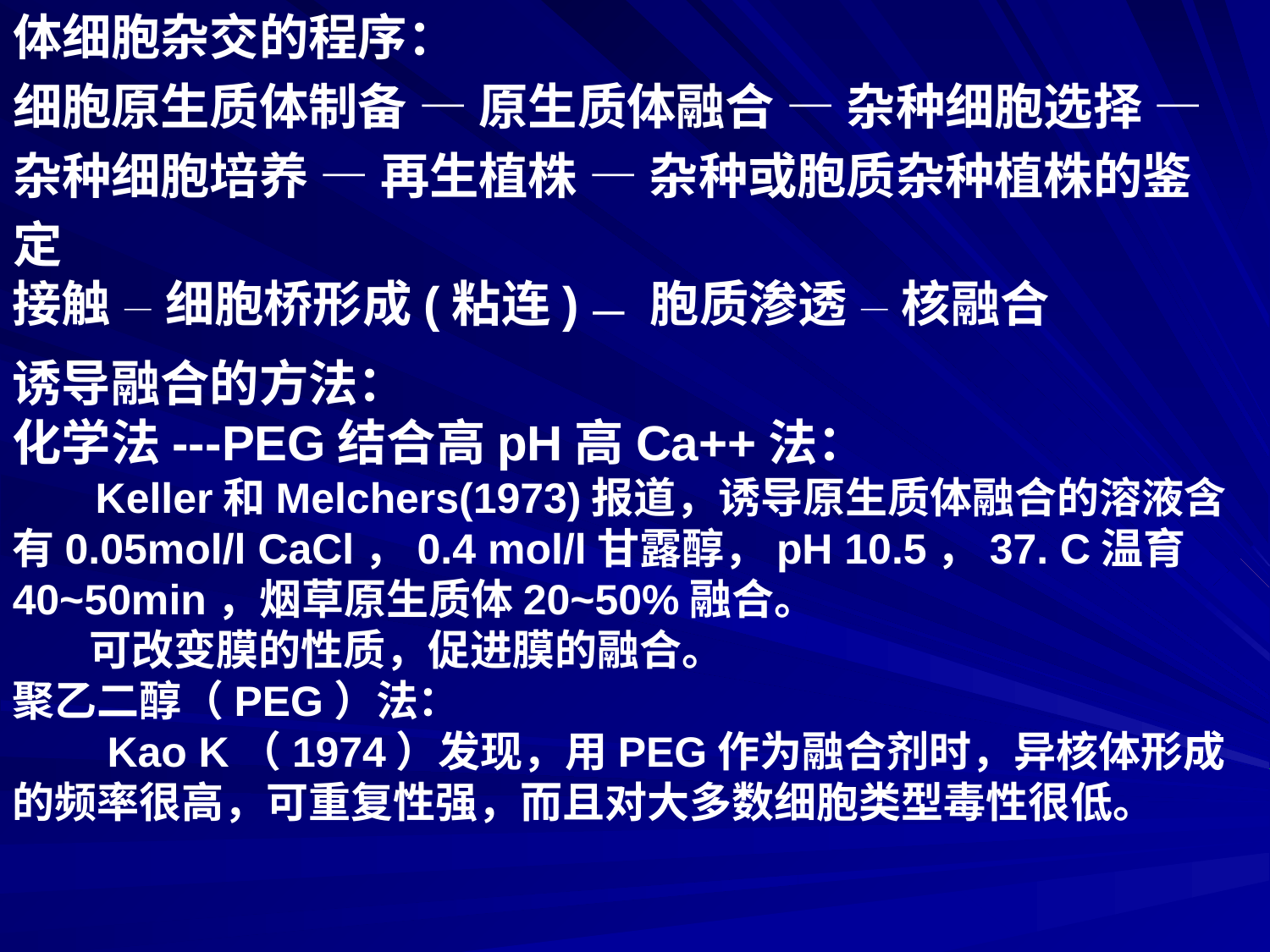

体细胞杂交的程序：
细胞原生质体制备 — 原生质体融合 — 杂种细胞选择 —
杂种细胞培养 — 再生植株 — 杂种或胞质杂种植株的鉴
定
接触 — 细胞桥形成(粘连) — 胞质渗透 — 核融合
诱导融合的方法：
化学法---PEG结合高pH高Ca++法：
       Keller和Melchers(1973)报道，诱导原生质体融合的溶液含有0.05mol/l CaCl，0.4 mol/l甘露醇，pH 10.5，37. C温育40~50min，烟草原生质体20~50%融合。
       可改变膜的性质，促进膜的融合。
聚乙二醇（PEG）法：
        Kao K（1974）发现，用PEG作为融合剂时，异核体形成
的频率很高，可重复性强，而且对大多数细胞类型毒性很低。